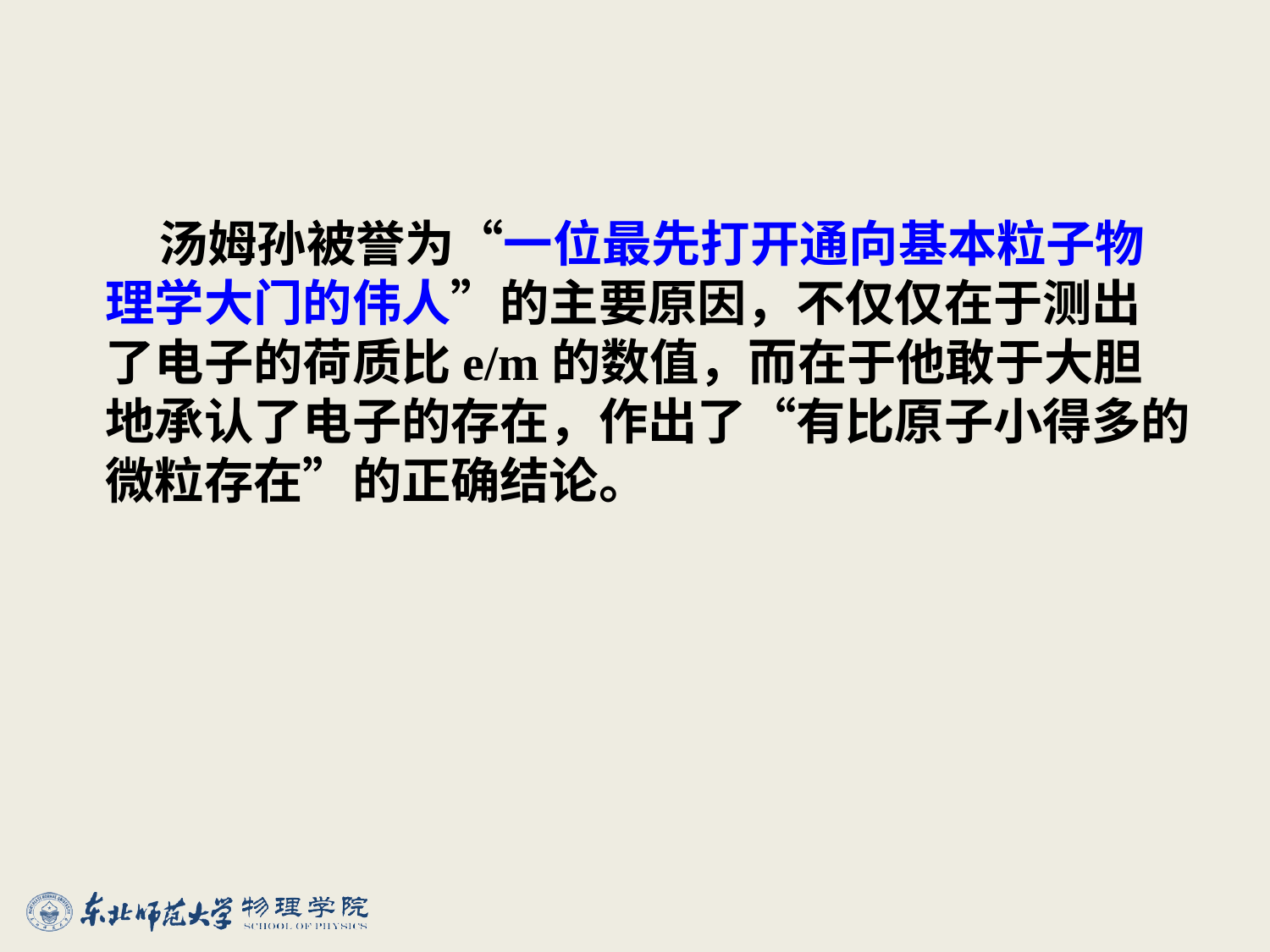

汤姆孙被誉为“一位最先打开通向基本粒子物理学大门的伟人”的主要原因，不仅仅在于测出了电子的荷质比e/m的数值，而在于他敢于大胆地承认了电子的存在，作出了“有比原子小得多的微粒存在”的正确结论。